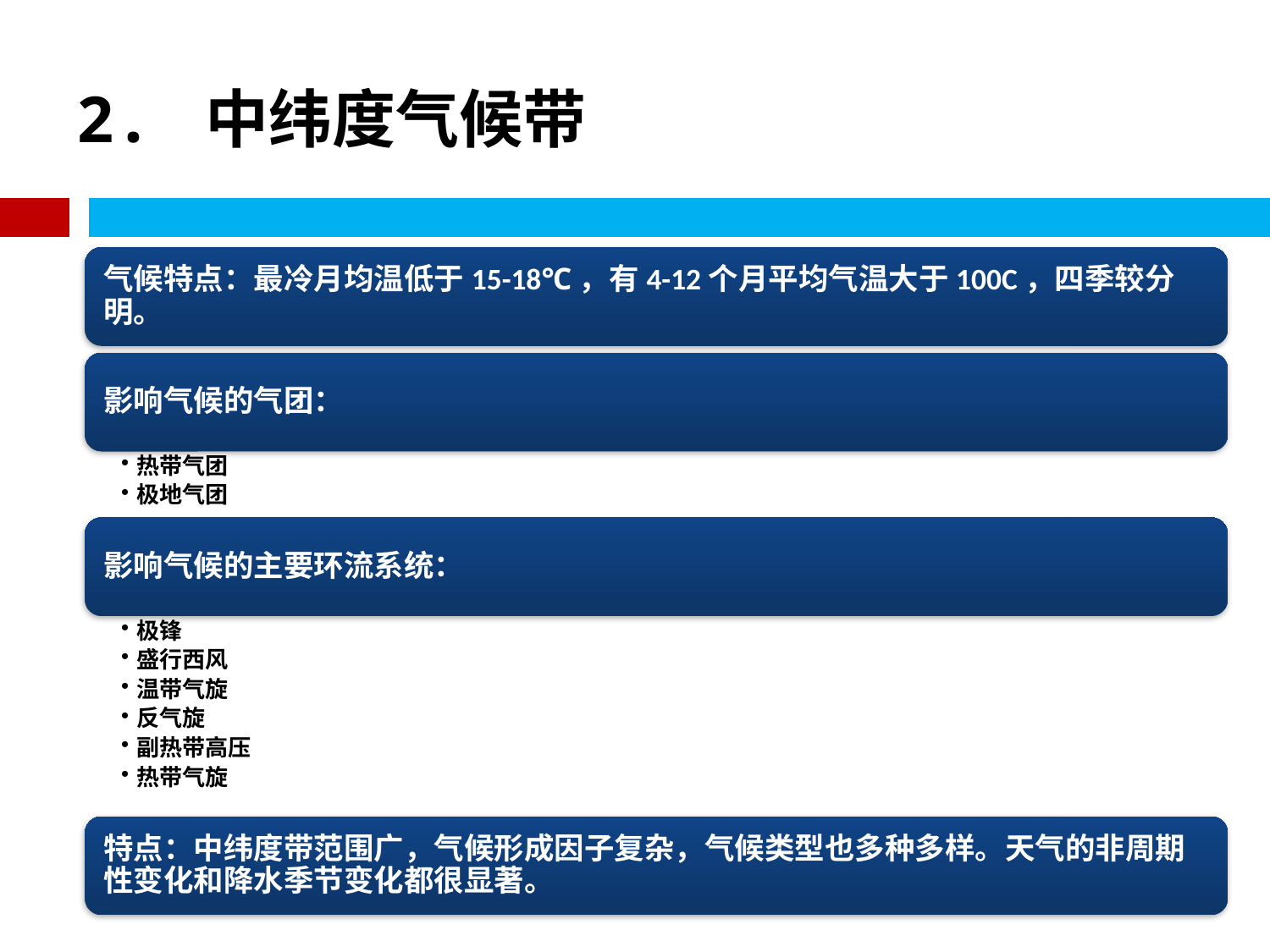

# 2. 中纬度气候带
气候特点：最冷月均温低于15-18℃，有4-12个月平均气温大于100C，四季较分明。
影响气候的气团：
热带气团
极地气团
影响气候的主要环流系统：
极锋
盛行西风
温带气旋
反气旋
副热带高压
热带气旋
特点：中纬度带范围广，气候形成因子复杂，气候类型也多种多样。天气的非周期性变化和降水季节变化都很显著。